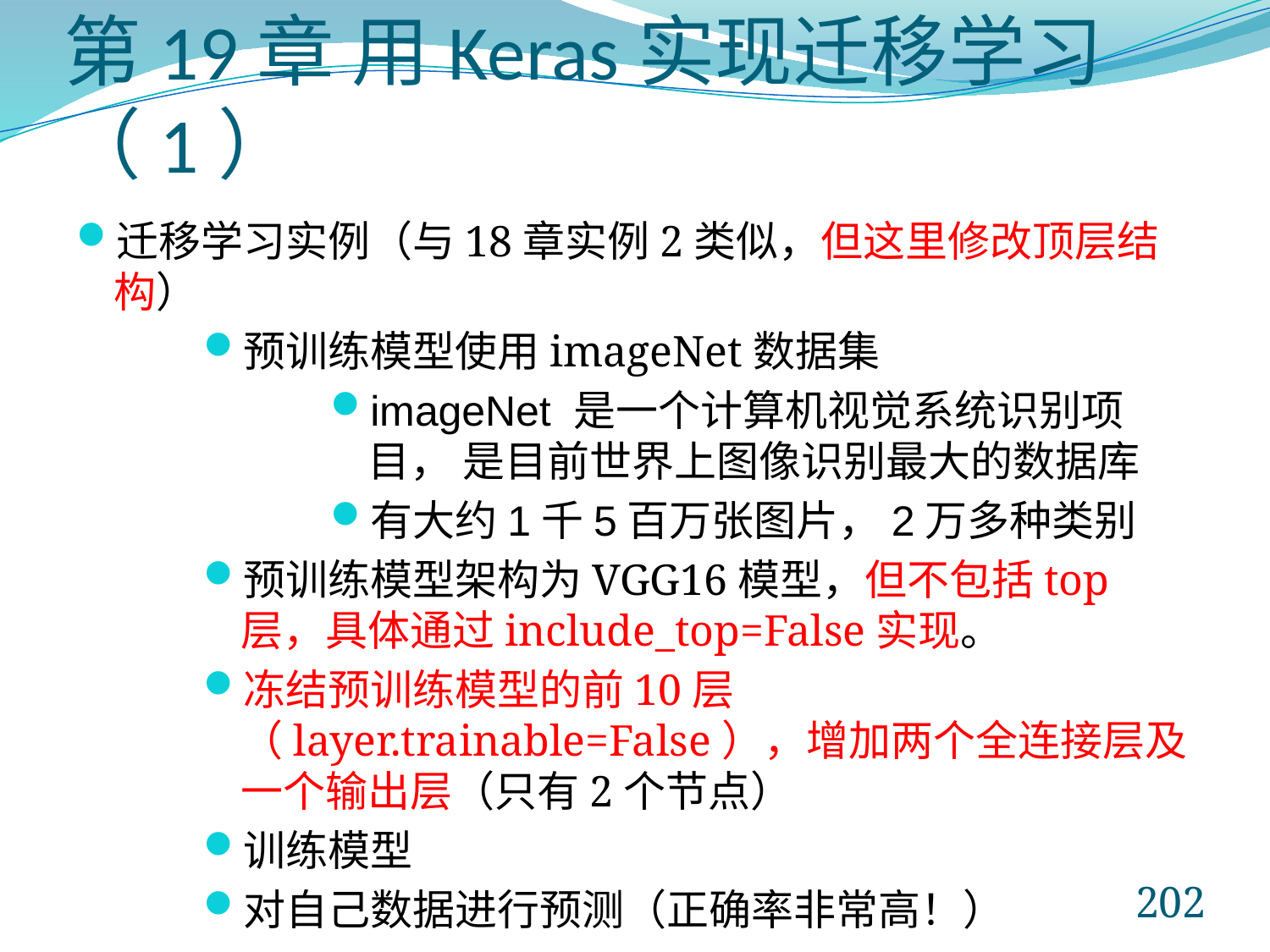

# 第19章 用Keras实现迁移学习（1）
迁移学习实例（与18章实例2类似，但这里修改顶层结构）
预训练模型使用imageNet数据集
imageNet 是一个计算机视觉系统识别项目， 是目前世界上图像识别最大的数据库
有大约1千5百万张图片，2万多种类别
预训练模型架构为VGG16模型，但不包括top层，具体通过include_top=False实现。
冻结预训练模型的前10层（layer.trainable=False），增加两个全连接层及一个输出层（只有2个节点）
训练模型
对自己数据进行预测（正确率非常高！）
202